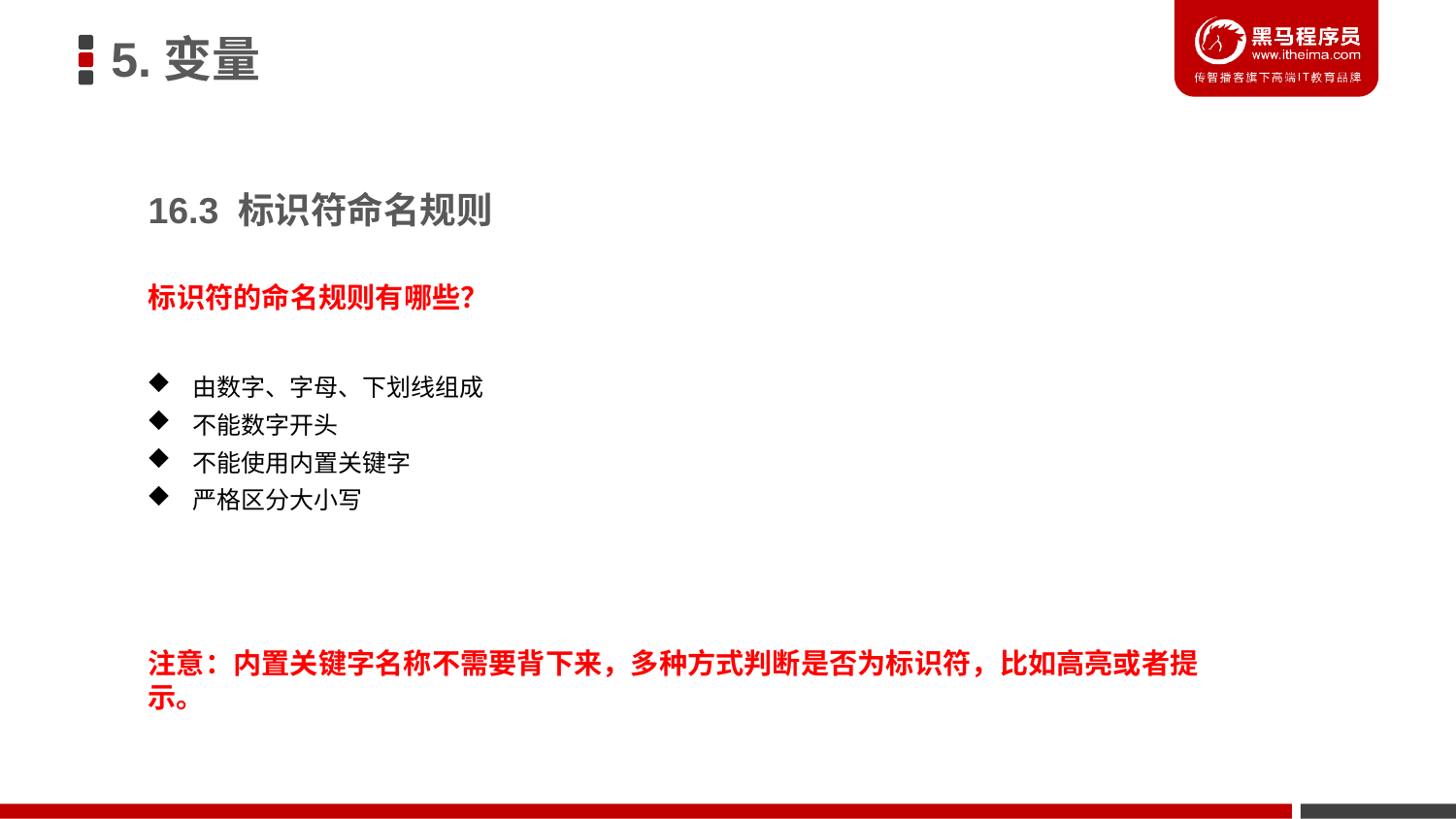

5.变量
16.3 标识符命名规则
标识符的命名规则有哪些？
由数字、字母、下划线组成
不能数字开头
不能使用内置关键字
严格区分大小写
注意：内置关键字名称不需要背下来，多种方式判断是否为标识符，比如高亮或者提示。